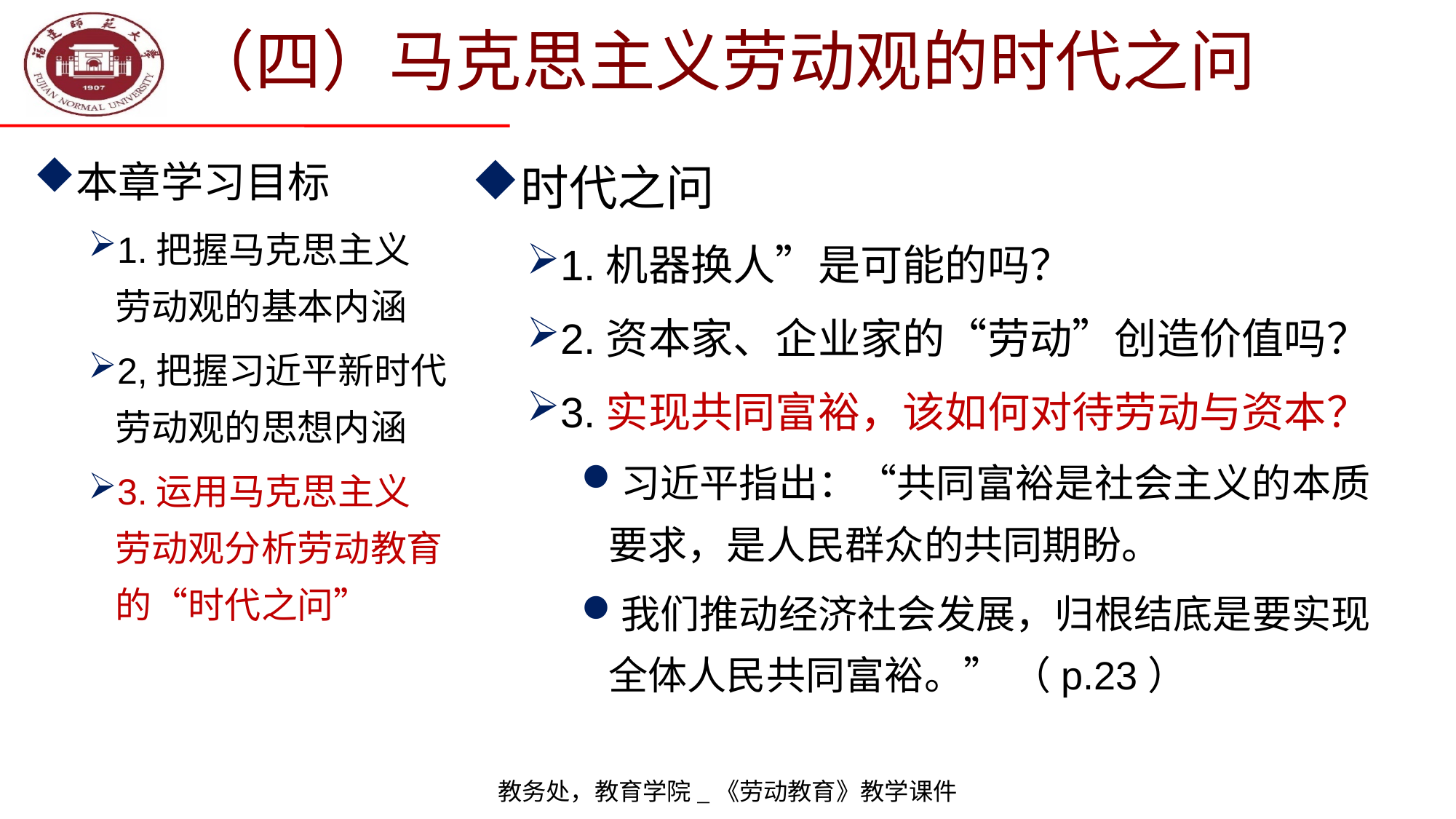

# （四）马克思主义劳动观的时代之问
本章学习目标
1.把握马克思主义
劳动观的基本内涵
2,把握习近平新时代劳动观的思想内涵
3.运用马克思主义
劳动观分析劳动教育的“时代之问”
时代之问
1.机器换人”是可能的吗？
2.资本家、企业家的“劳动”创造价值吗？
3.实现共同富裕，该如何对待劳动与资本？
习近平指出：“共同富裕是社会主义的本质
要求，是人民群众的共同期盼。
我们推动经济社会发展，归根结底是要实现
全体人民共同富裕。” （p.23）